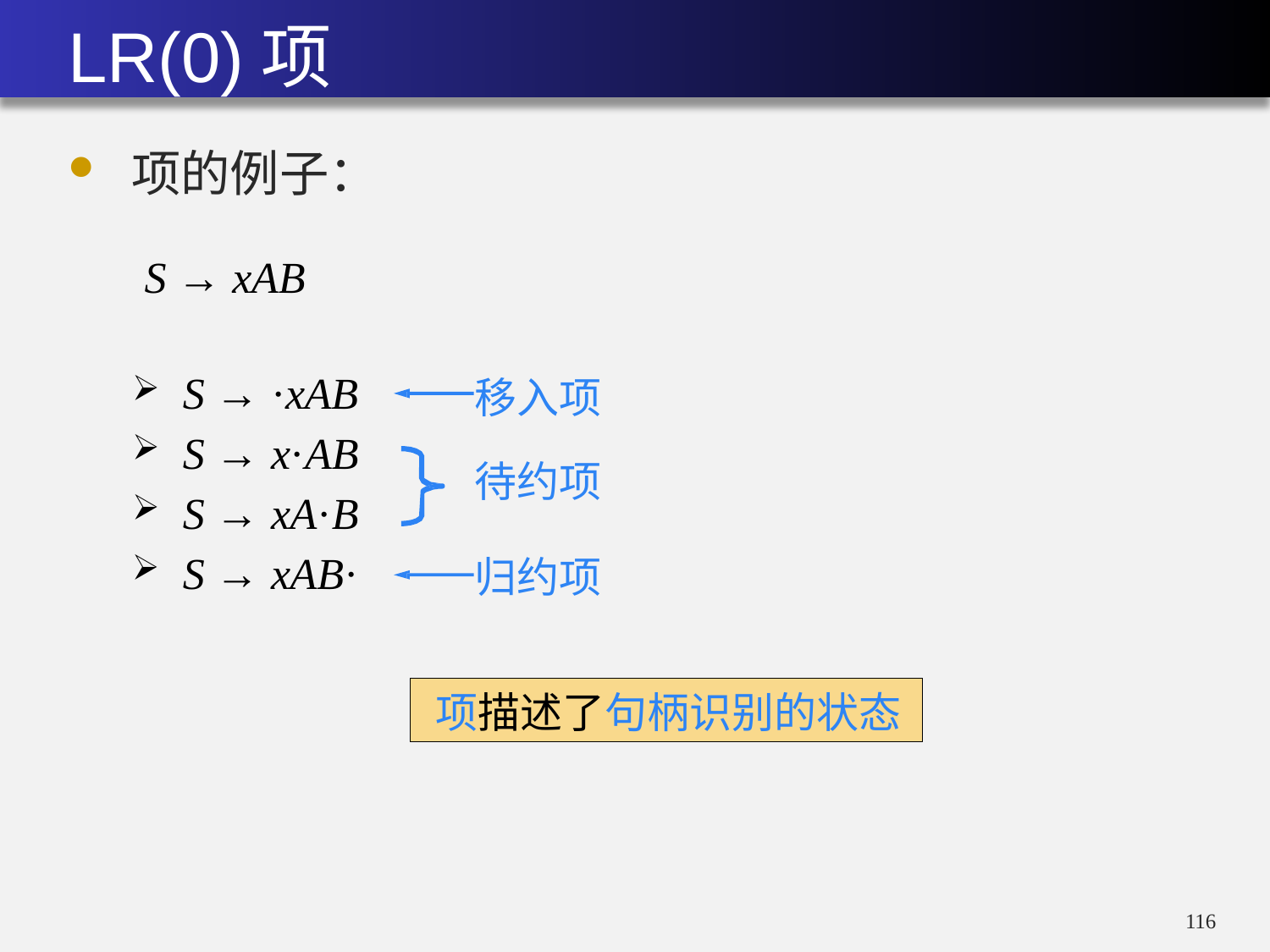

# LR(0)项
项的例子：
S → xAB
 S → ·xAB
 S → x·AB
 S → xA·B
 S → xAB·
移入项

待约项
归约项

项描述了句柄识别的状态
116